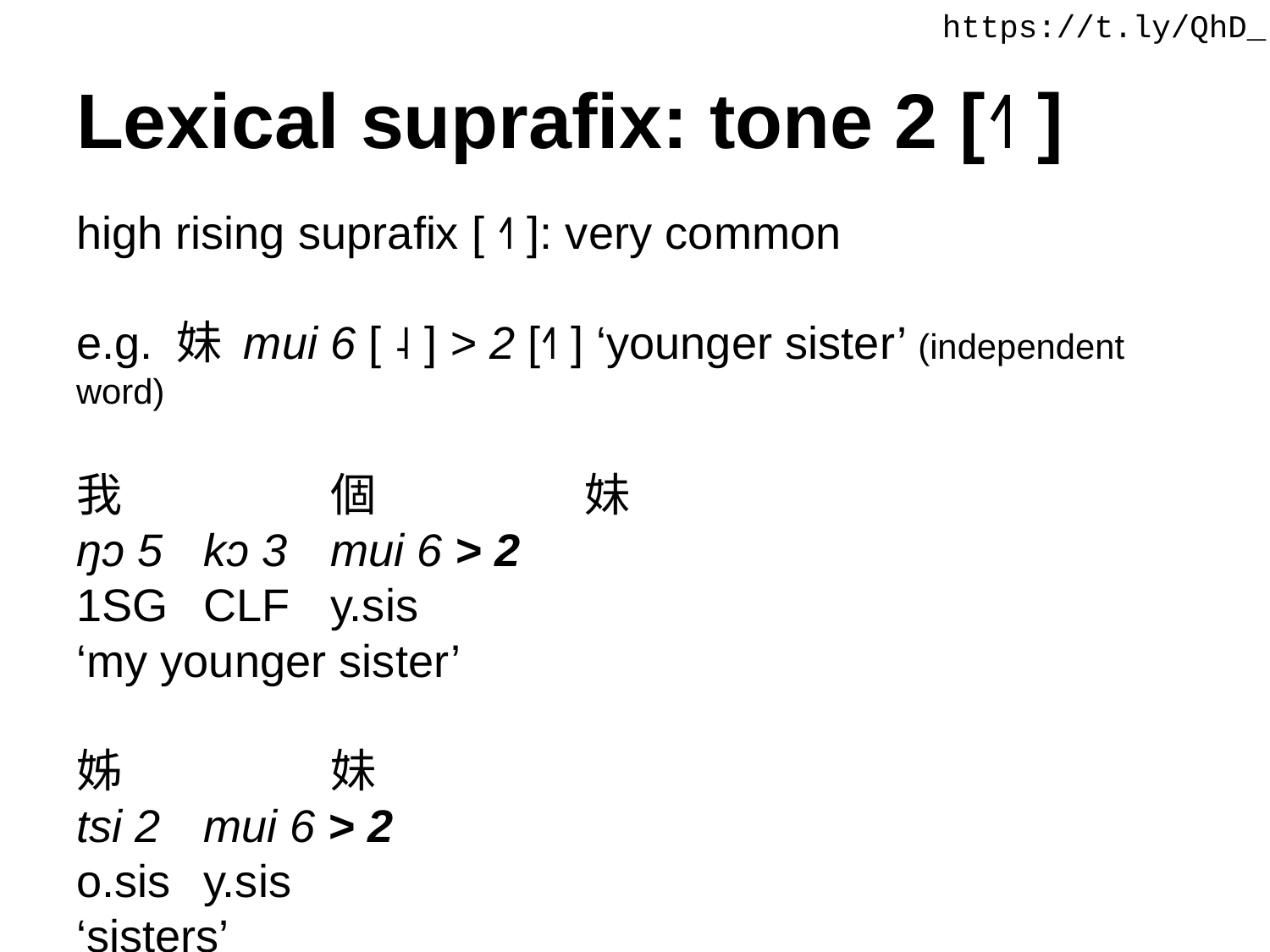

https://t.ly/QhD_
# Lexical suprafix: tone 2 [˧˥ ]
high rising suprafix [ ˧˥ ]: very common

e.g. 妹 mui 6 [ ˨ ] > 2 [˧˥ ] ‘younger sister’ (independent word)

我		個		妹
ŋɔ 5	kɔ 3 	mui 6 > 2
1sg 	clf 	y.sis
‘my younger sister’

姊		妹
tsi 2	mui 6 > 2
o.sis 	y.sis
‘sisters’